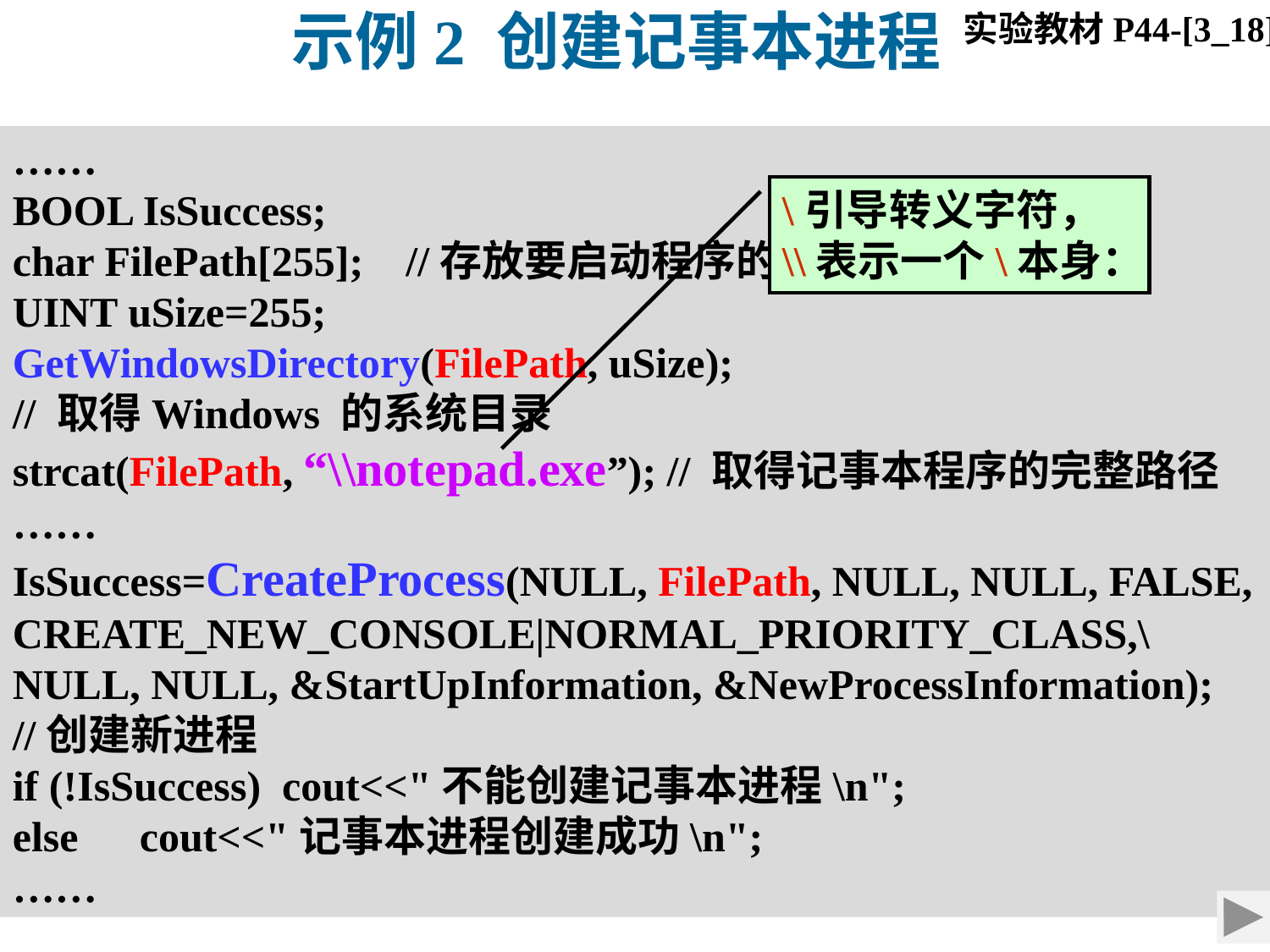

实验教材P44-[3_18]
示例2 创建记事本进程
……
BOOL IsSuccess;
char FilePath[255];    //存放要启动程序的路径
UINT uSize=255;
GetWindowsDirectory(FilePath, uSize);
// 取得Windows 的系统目录
strcat(FilePath, “\\notepad.exe”); // 取得记事本程序的完整路径
……
IsSuccess=CreateProcess(NULL, FilePath, NULL, NULL, FALSE, CREATE_NEW_CONSOLE|NORMAL_PRIORITY_CLASS,\
NULL, NULL, &StartUpInformation, &NewProcessInformation);
//创建新进程
if (!IsSuccess)  cout<<"不能创建记事本进程\n";
else	cout<<"记事本进程创建成功\n";
……
\引导转义字符，
\\表示一个\本身：